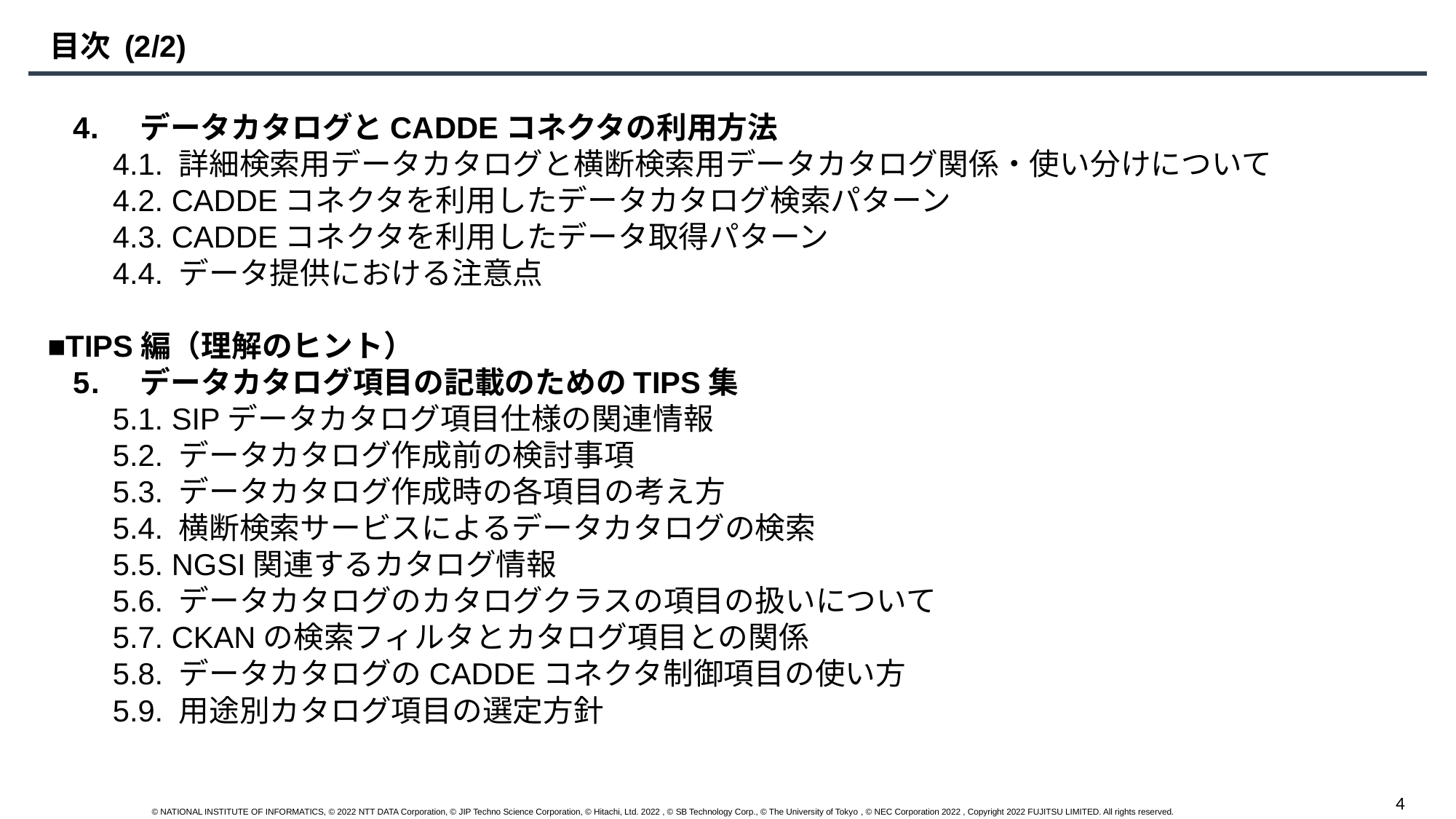

目次 (2/2)
データカタログとCADDEコネクタの利用方法
4.1. 詳細検索用データカタログと横断検索用データカタログ関係・使い分けについて
4.2. CADDEコネクタを利用したデータカタログ検索パターン
4.3. CADDEコネクタを利用したデータ取得パターン
4.4. データ提供における注意点

■TIPS編（理解のヒント）
データカタログ項目の記載のためのTIPS集
5.1. SIPデータカタログ項目仕様の関連情報
5.2. データカタログ作成前の検討事項
5.3. データカタログ作成時の各項目の考え方
5.4. 横断検索サービスによるデータカタログの検索
5.5. NGSI関連するカタログ情報
5.6. データカタログのカタログクラスの項目の扱いについて
5.7. CKANの検索フィルタとカタログ項目との関係
5.8. データカタログのCADDEコネクタ制御項目の使い方
5.9. 用途別カタログ項目の選定方針